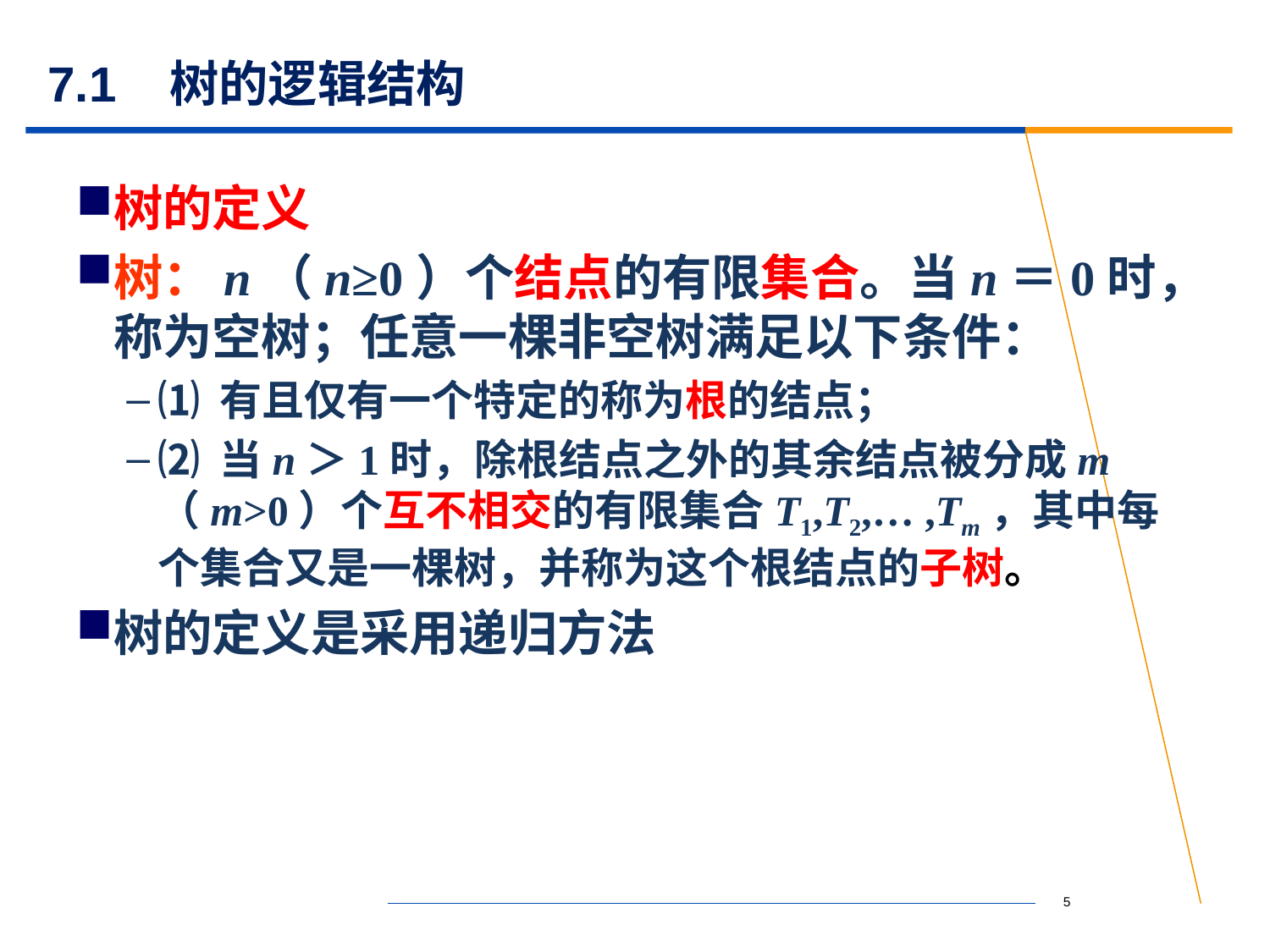

# 7.1   树的逻辑结构
树的定义
树：n（n≥0）个结点的有限集合。当n＝0时，称为空树；任意一棵非空树满足以下条件：
⑴ 有且仅有一个特定的称为根的结点；
⑵ 当n＞1时，除根结点之外的其余结点被分成m（m>0）个互不相交的有限集合T1,T2,… ,Tm，其中每个集合又是一棵树，并称为这个根结点的子树。
树的定义是采用递归方法